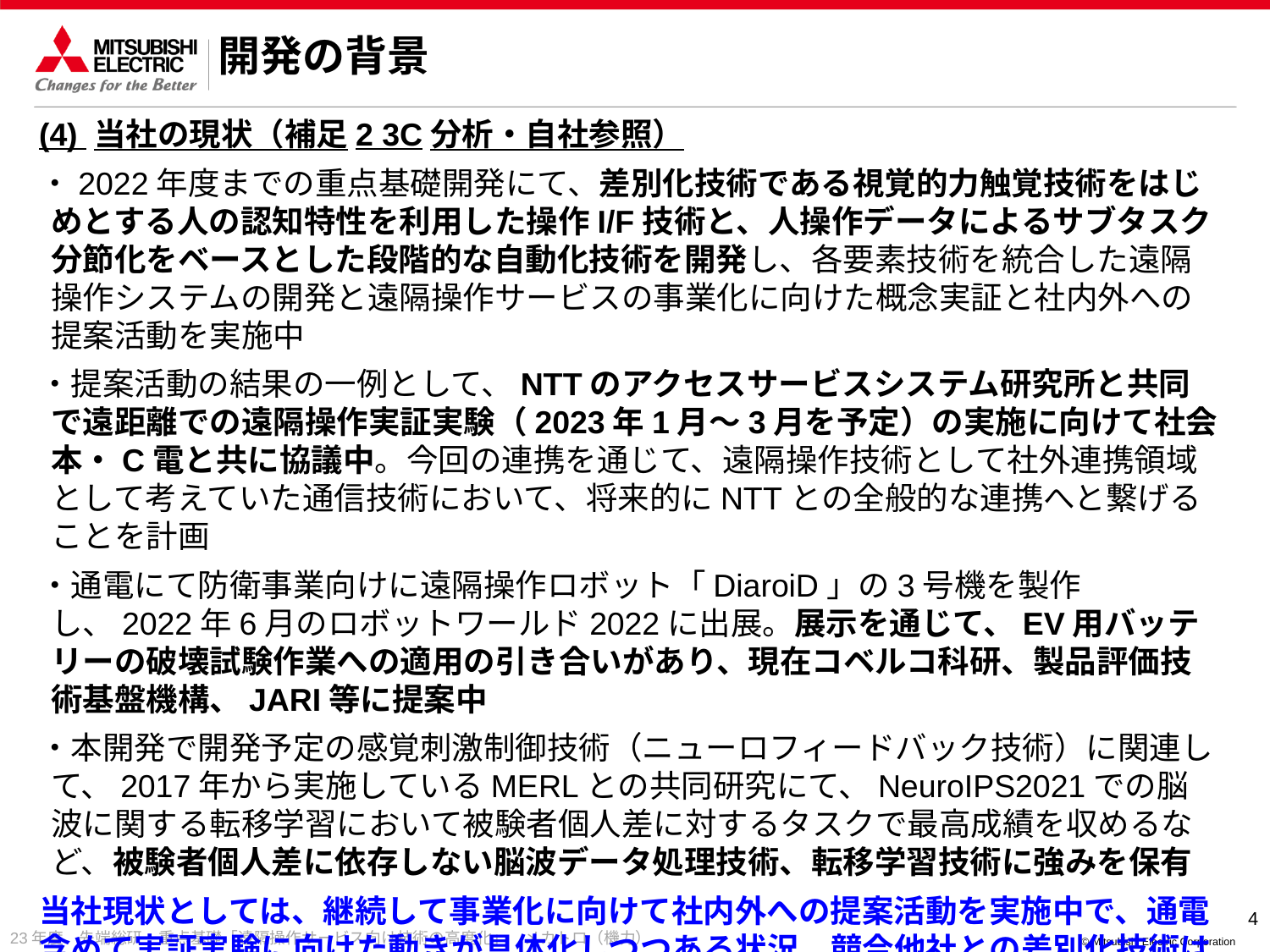

開発の背景
(4) 当社の現状（補足2 3C分析・自社参照）
・2022年度までの重点基礎開発にて、差別化技術である視覚的力触覚技術をはじめとする人の認知特性を利用した操作I/F技術と、人操作データによるサブタスク分節化をベースとした段階的な自動化技術を開発し、各要素技術を統合した遠隔操作システムの開発と遠隔操作サービスの事業化に向けた概念実証と社内外への提案活動を実施中
・提案活動の結果の一例として、NTTのアクセスサービスシステム研究所と共同で遠距離での遠隔操作実証実験（2023年1月～3月を予定）の実施に向けて社会本・C電と共に協議中。今回の連携を通じて、遠隔操作技術として社外連携領域として考えていた通信技術において、将来的にNTTとの全般的な連携へと繋げることを計画
・通電にて防衛事業向けに遠隔操作ロボット「DiaroiD」の3号機を製作し、2022年6月のロボットワールド2022に出展。展示を通じて、EV用バッテリーの破壊試験作業への適用の引き合いがあり、現在コベルコ科研、製品評価技術基盤機構、JARI等に提案中
・本開発で開発予定の感覚刺激制御技術（ニューロフィードバック技術）に関連して、2017年から実施しているMERLとの共同研究にて、NeuroIPS2021での脳波に関する転移学習において被験者個人差に対するタスクで最高成績を収めるなど、被験者個人差に依存しない脳波データ処理技術、転移学習技術に強みを保有
当社現状としては、継続して事業化に向けて社内外への提案活動を実施中で、通電含めて実証実験に向けた動きが具体化しつつある状況。競合他社との差別化技術は、大きくは人の認知特性を利用した操作I/F技術と段階的な自動化技術の2点。脳波データ処理技術もMERL共研で技術的な強みになりつつある状況